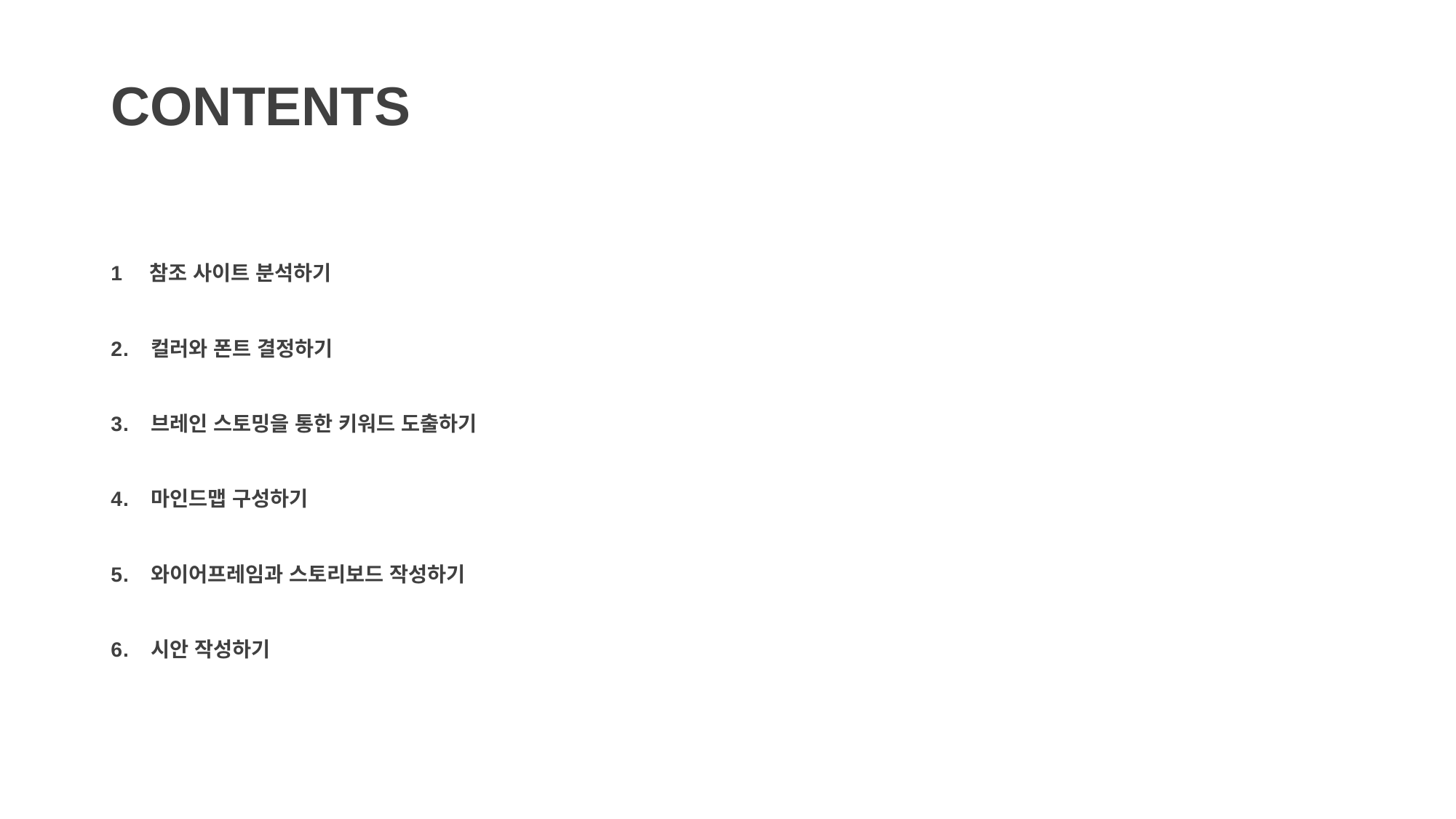

CONTENTS
1    참조 사이트 분석하기
컬러와 폰트 결정하기
브레인 스토밍을 통한 키워드 도출하기
마인드맵 구성하기
와이어프레임과 스토리보드 작성하기
시안 작성하기